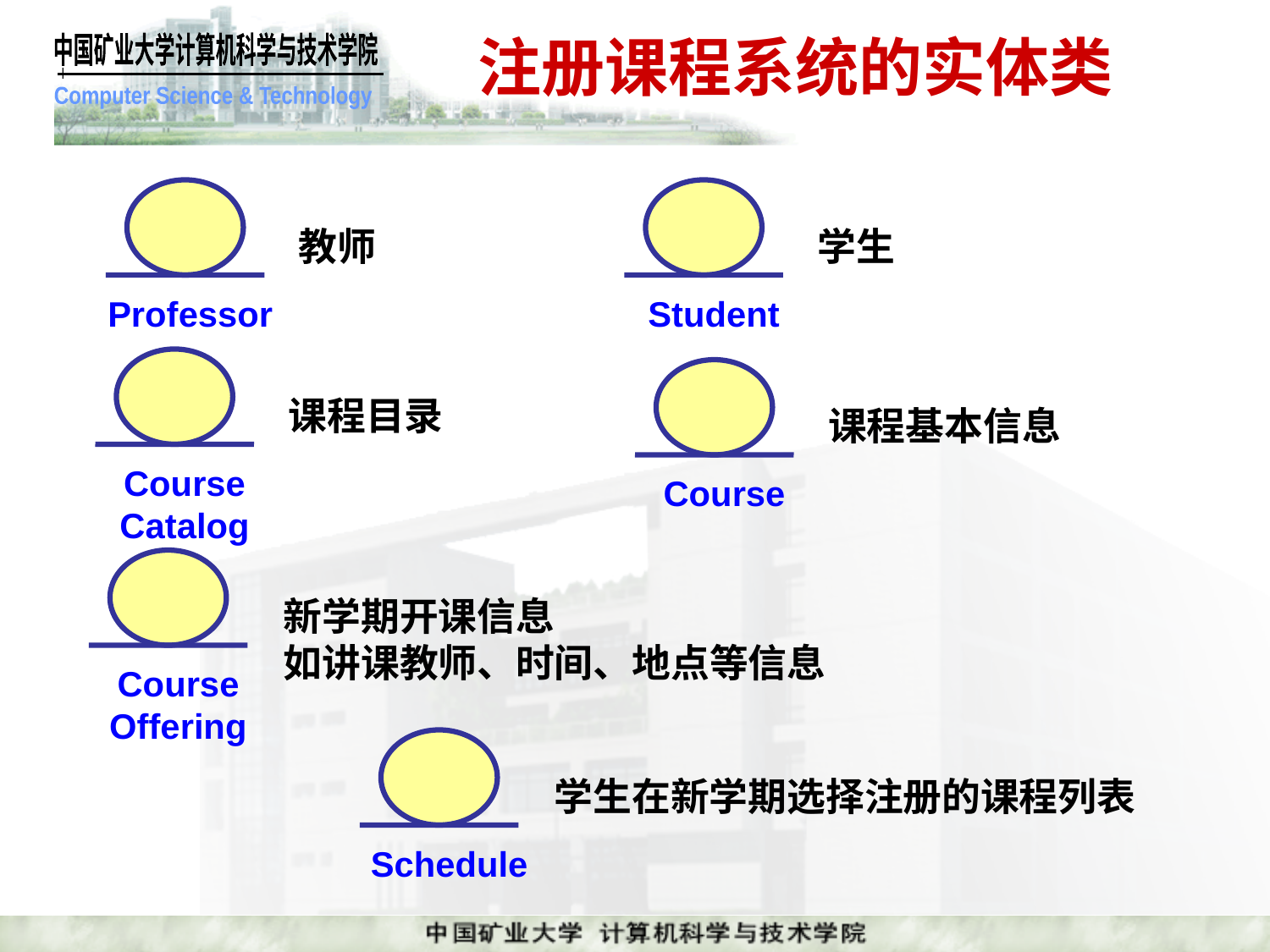

# 注册课程系统的实体类

教师
Professor

学生
Student

课程目录
Course
Catalog

课程基本信息
Course

新学期开课信息
如讲课教师、时间、地点等信息
Course
Offering

学生在新学期选择注册的课程列表
Schedule
148